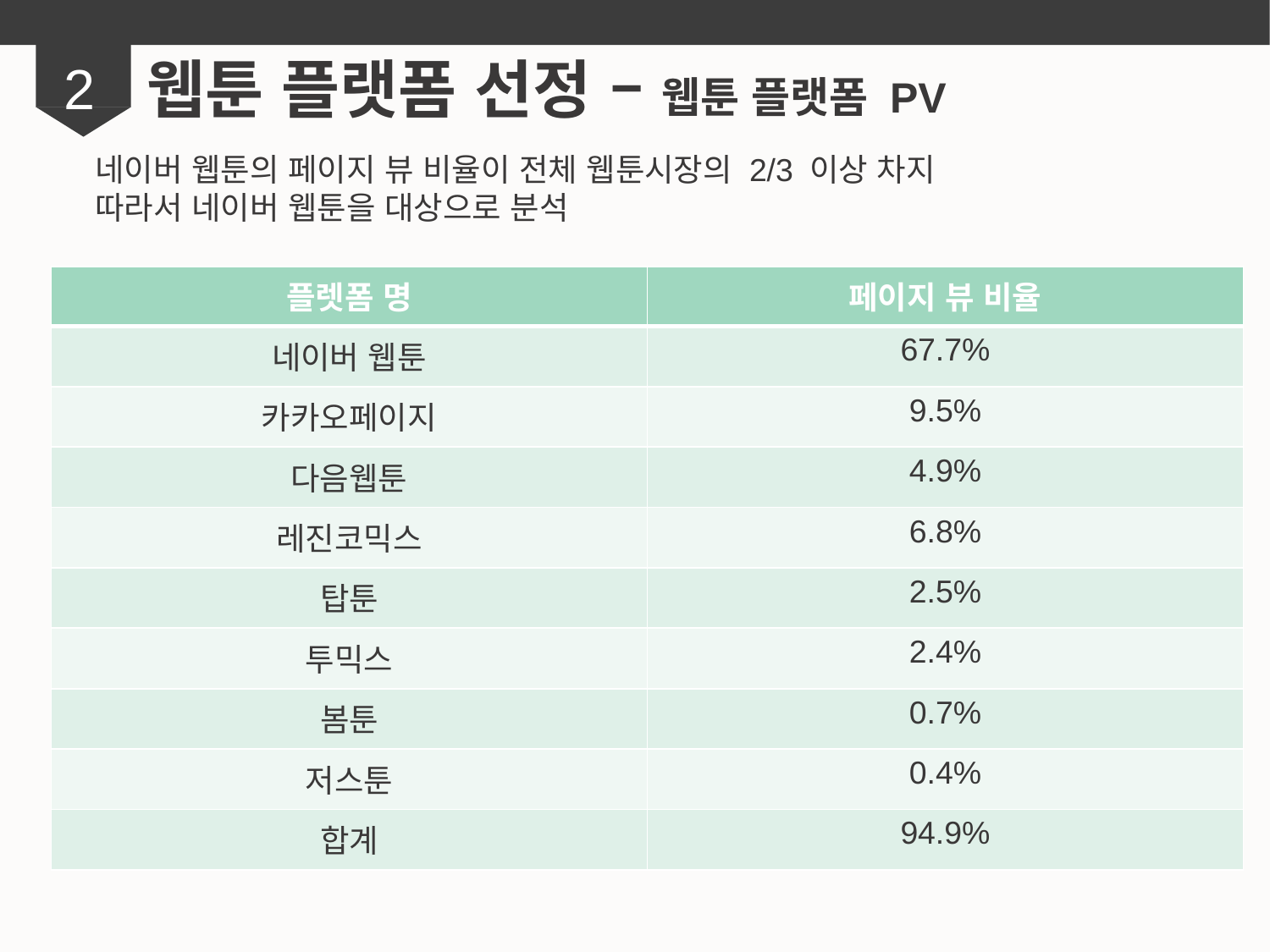

웹툰 플랫폼 선정 – 웹툰 플랫폼 PV
2
네이버 웹툰의 페이지 뷰 비율이 전체 웹툰시장의 2/3 이상 차지
따라서 네이버 웹툰을 대상으로 분석
| 플렛폼 명 | 페이지 뷰 비율 |
| --- | --- |
| 네이버 웹툰 | 67.7% |
| 카카오페이지 | 9.5% |
| 다음웹툰 | 4.9% |
| 레진코믹스 | 6.8% |
| 탑툰 | 2.5% |
| 투믹스 | 2.4% |
| 봄툰 | 0.7% |
| 저스툰 | 0.4% |
| 합계 | 94.9% |